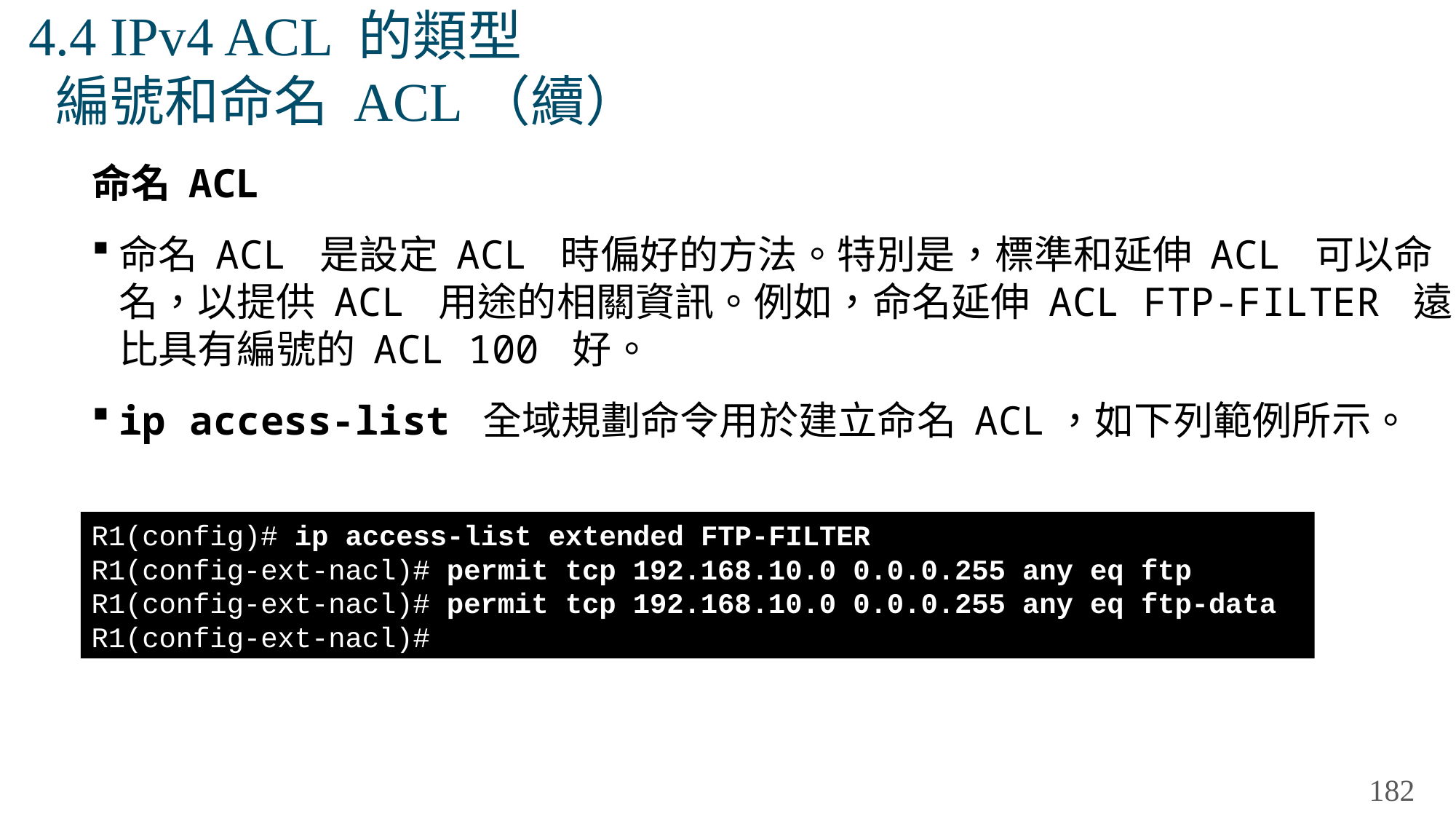

# 4.4 IPv4 ACL 的類型 編號和命名 ACL（續）
命名 ACL
命名 ACL 是設定 ACL 時偏好的方法。特別是，標準和延伸 ACL 可以命名，以提供 ACL 用途的相關資訊。例如，命名延伸 ACL FTP-FILTER 遠比具有編號的 ACL 100 好。
ip access-list 全域規劃命令用於建立命名 ACL，如下列範例所示。

R1(config)# ip access-list extended FTP-FILTER
R1(config-ext-nacl)# permit tcp 192.168.10.0 0.0.0.255 any eq ftp
R1(config-ext-nacl)# permit tcp 192.168.10.0 0.0.0.255 any eq ftp-data
R1(config-ext-nacl)#
182